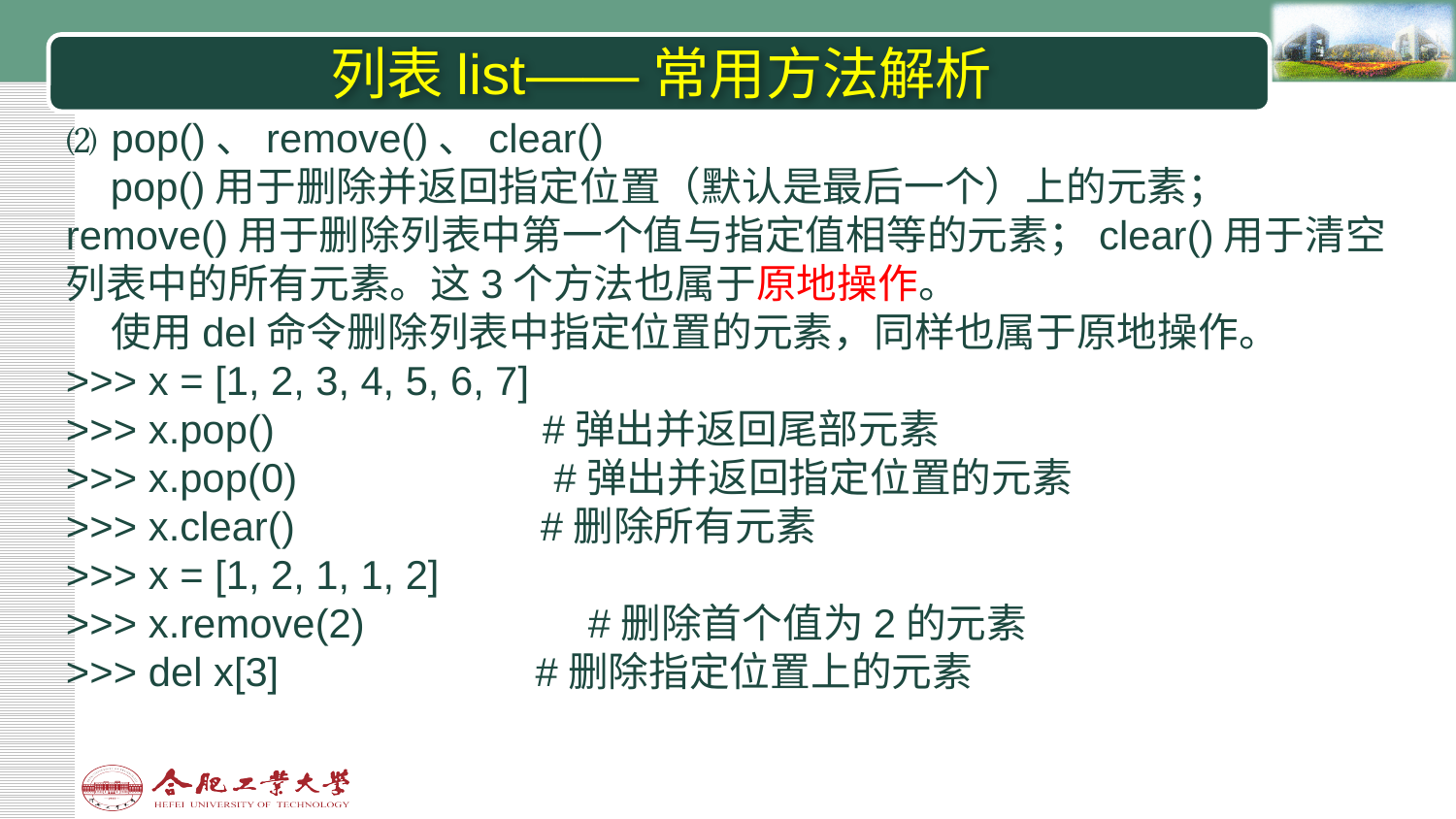

# 列表list——常用方法解析
⑵ pop()、remove()、clear()
    pop()用于删除并返回指定位置（默认是最后一个）上的元素；remove()用于删除列表中第一个值与指定值相等的元素；clear()用于清空列表中的所有元素。这3个方法也属于原地操作。
    使用del命令删除列表中指定位置的元素，同样也属于原地操作。
>>> x = [1, 2, 3, 4, 5, 6, 7]
>>> x.pop()                        #弹出并返回尾部元素
>>> x.pop(0)                       #弹出并返回指定位置的元素
>>> x.clear()                      #删除所有元素
>>> x = [1, 2, 1, 1, 2]
>>> x.remove(2)                    #删除首个值为2的元素
>>> del x[3]                       #删除指定位置上的元素